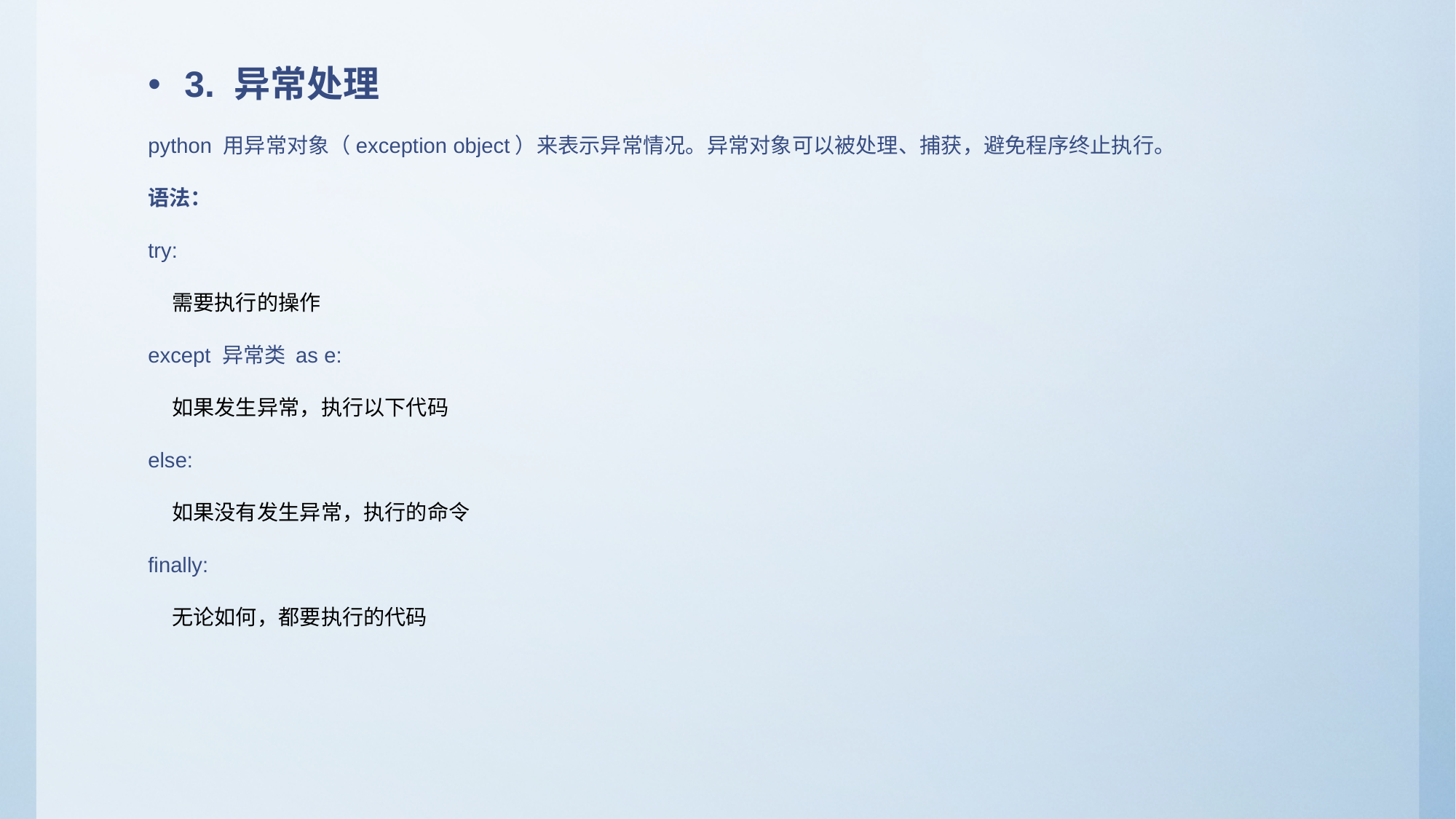

3. 异常处理
python 用异常对象（exception object）来表示异常情况。异常对象可以被处理、捕获，避免程序终止执行。
语法：
try:
    需要执行的操作
except 异常类 as e:
    如果发生异常，执行以下代码
else:
    如果没有发生异常，执行的命令
finally:
    无论如何，都要执行的代码